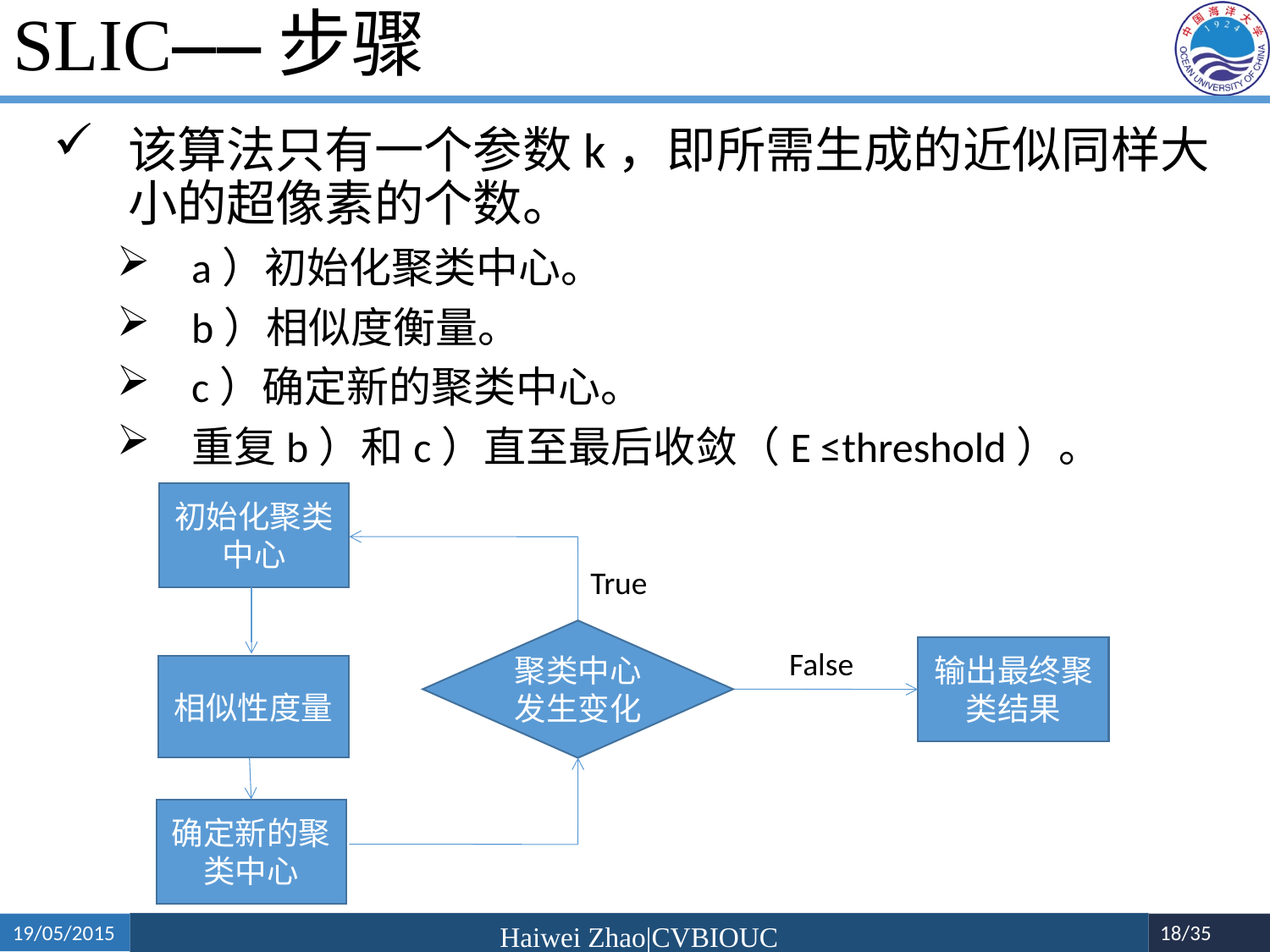

# SLIC——步骤
该算法只有一个参数k，即所需生成的近似同样大小的超像素的个数。
a）初始化聚类中心。
b）相似度衡量。
c）确定新的聚类中心。
重复b）和c）直至最后收敛（E ≤threshold）。
初始化聚类中心
True
聚类中心发生变化
输出最终聚类结果
False
相似性度量
确定新的聚类中心